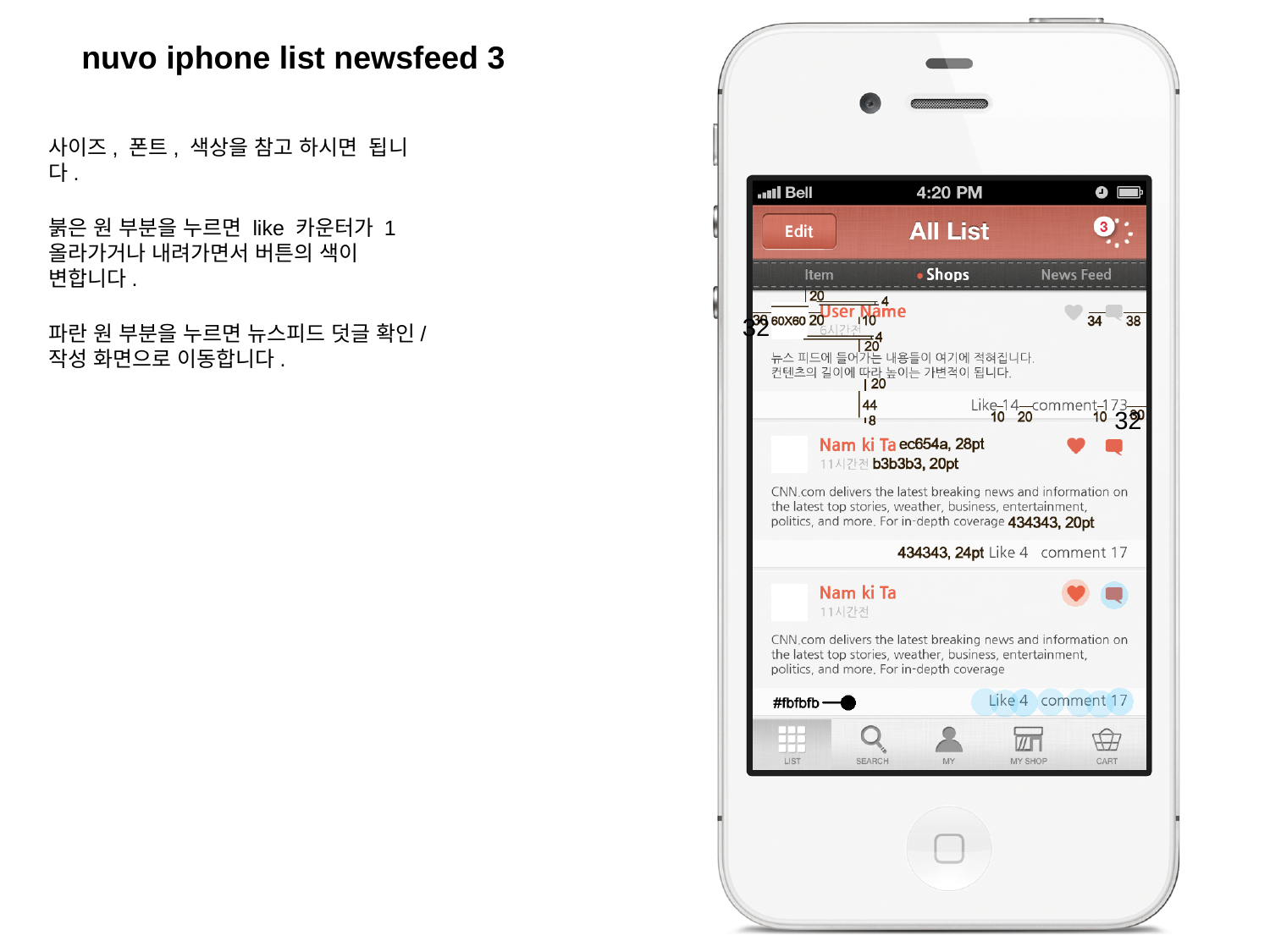

# nuvo iphone list newsfeed 3
사이즈, 폰트, 색상을 참고 하시면  됩니다.

붉은 원 부분을 누르면 like 카운터가 1 올라가거나 내려가면서 버튼의 색이 변합니다.

파란 원 부분을 누르면 뉴스피드 덧글 확인/ 작성 화면으로 이동합니다.
32

32